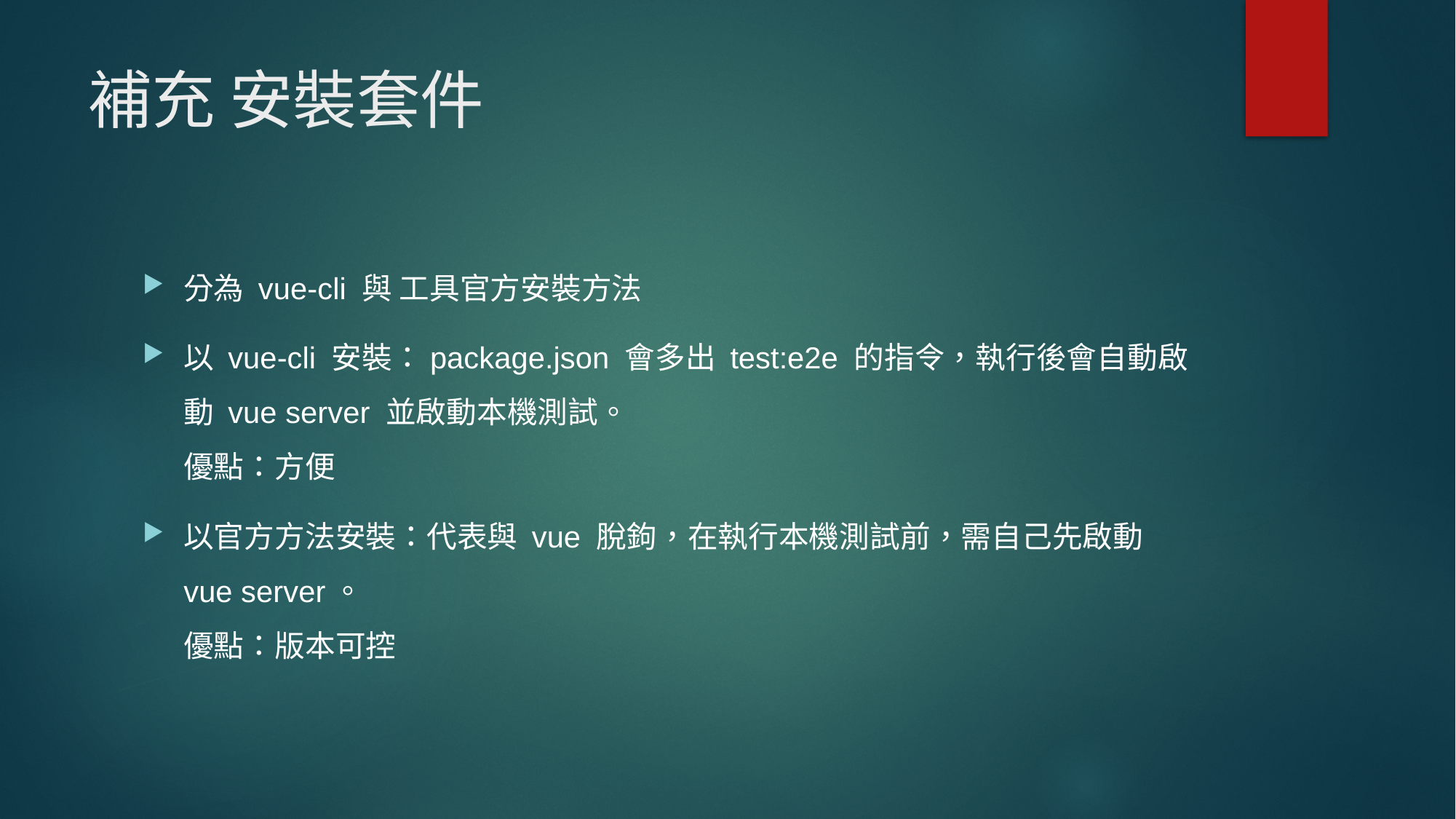

# 補充 安裝套件
分為 vue-cli 與 工具官方安裝方法
以 vue-cli 安裝：package.json 會多出 test:e2e 的指令，執行後會自動啟動 vue server 並啟動本機測試。
優點：方便
以官方方法安裝：代表與 vue 脫鉤，在執行本機測試前，需自己先啟動 vue server。
優點：版本可控